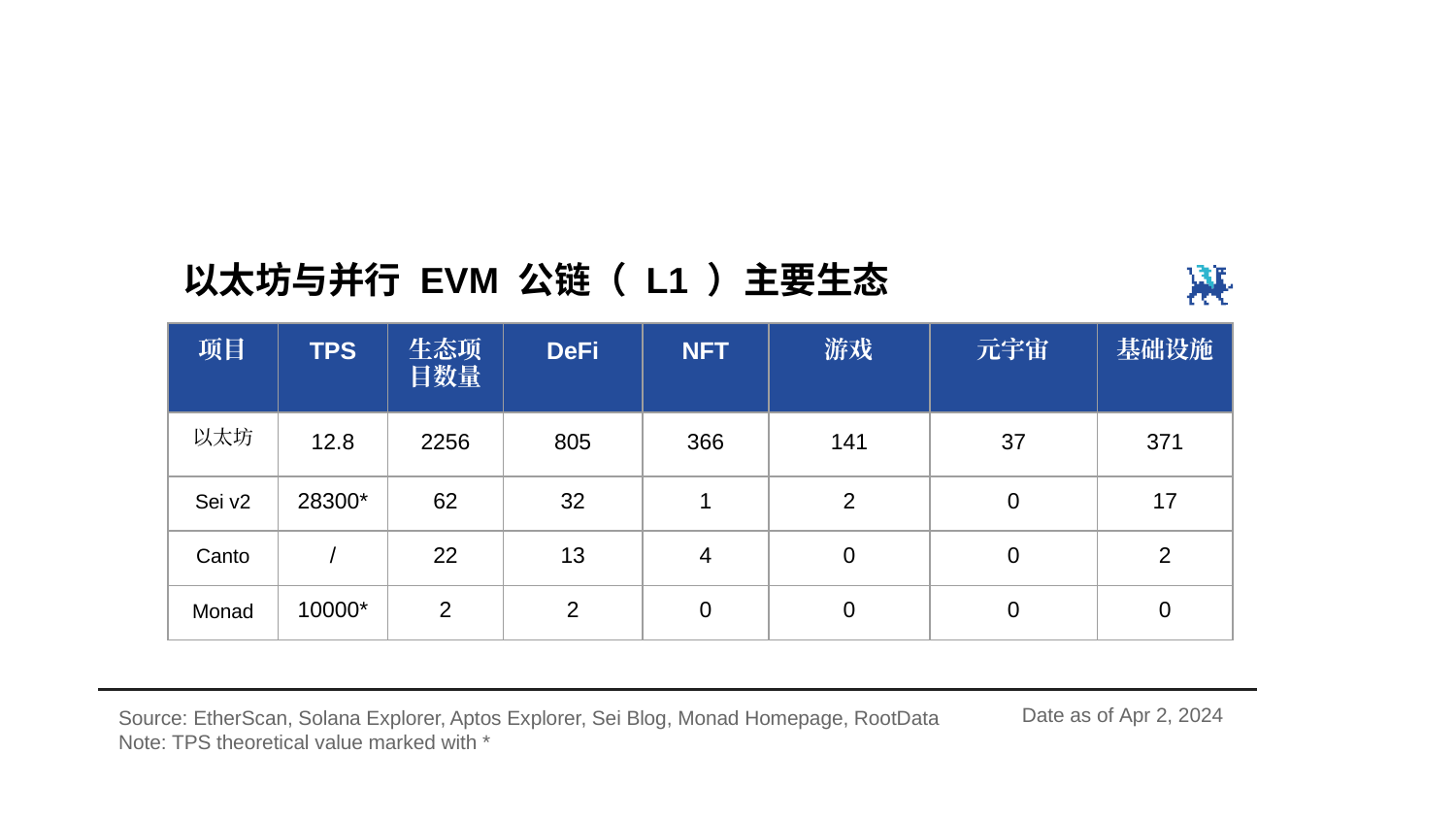

以太坊与并行 EVM 公链（ L1 ）主要生态

| 项目 | TPS | 生态项目数量 | DeFi | NFT | 游戏 | 元宇宙 | 基础设施 |
| --- | --- | --- | --- | --- | --- | --- | --- |
| 以太坊 | 12.8 | 2256 | 805 | 366 | 141 | 37 | 371 |
| Sei v2 | 28300\* | 62 | 32 | 1 | 2 | 0 | 17 |
| Canto | / | 22 | 13 | 4 | 0 | 0 | 2 |
| Monad | 10000\* | 2 | 2 | 0 | 0 | 0 | 0 |
Date as of Apr 2, 2024
Source: EtherScan, Solana Explorer, Aptos Explorer, Sei Blog, Monad Homepage, RootData
Note: TPS theoretical value marked with *